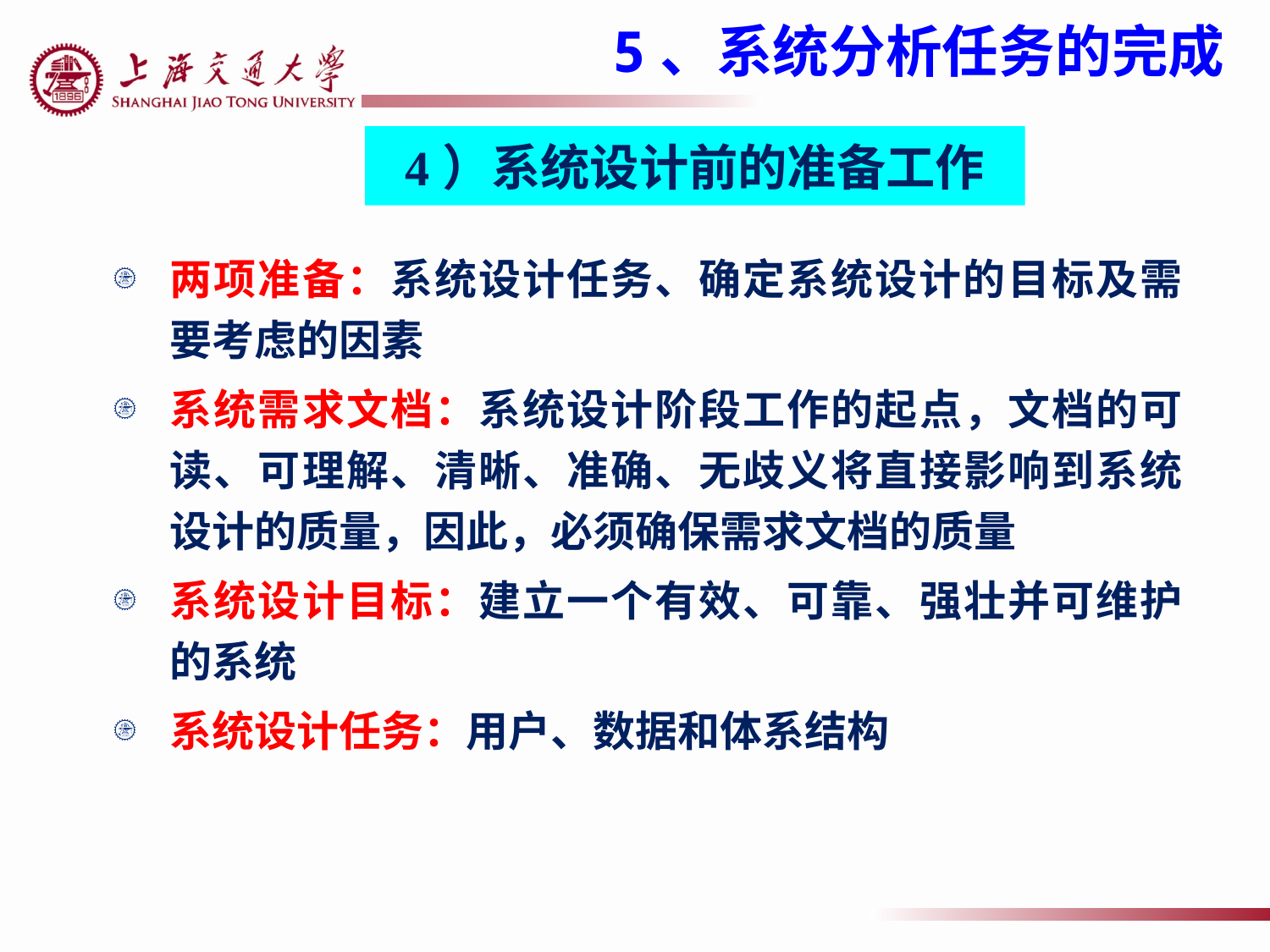

# 5、系统分析任务的完成
4）系统设计前的准备工作
两项准备：系统设计任务、确定系统设计的目标及需要考虑的因素
系统需求文档：系统设计阶段工作的起点，文档的可读、可理解、清晰、准确、无歧义将直接影响到系统设计的质量，因此，必须确保需求文档的质量
系统设计目标：建立一个有效、可靠、强壮并可维护的系统
系统设计任务：用户、数据和体系结构